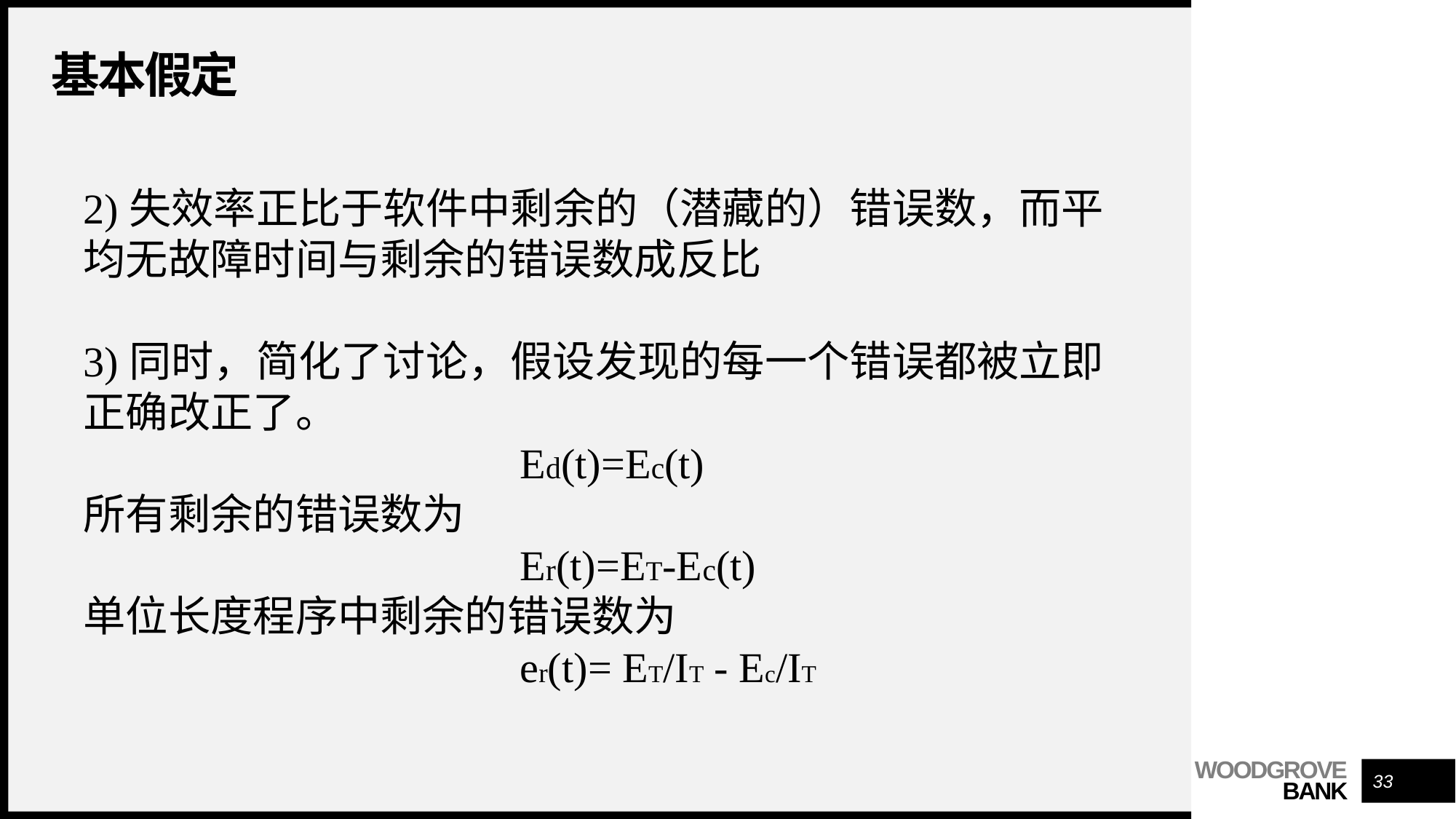

# 基本假定

2)失效率正比于软件中剩余的（潜藏的）错误数，而平均无故障时间与剩余的错误数成反比

3)同时，简化了讨论，假设发现的每一个错误都被立即正确改正了。
				Ed(t)=Ec(t)
所有剩余的错误数为
				Er(t)=ET-Ec(t)
单位长度程序中剩余的错误数为
				er(t)= ET/IT - Ec/IT

33